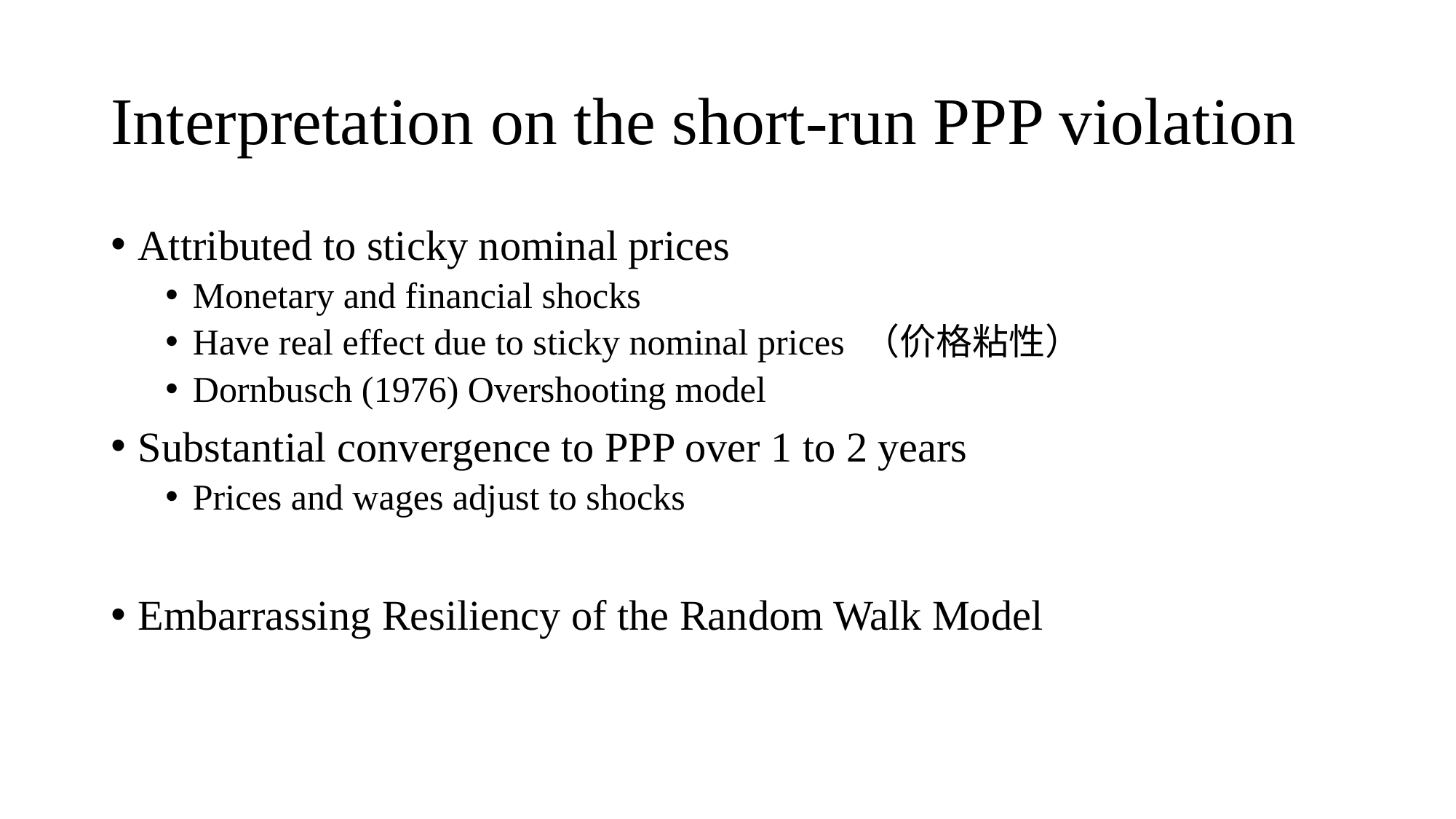

# Interpretation on the short-run PPP violation
Attributed to sticky nominal prices
Monetary and financial shocks
Have real effect due to sticky nominal prices （价格粘性）
Dornbusch (1976) Overshooting model
Substantial convergence to PPP over 1 to 2 years
Prices and wages adjust to shocks

Embarrassing Resiliency of the Random Walk Model